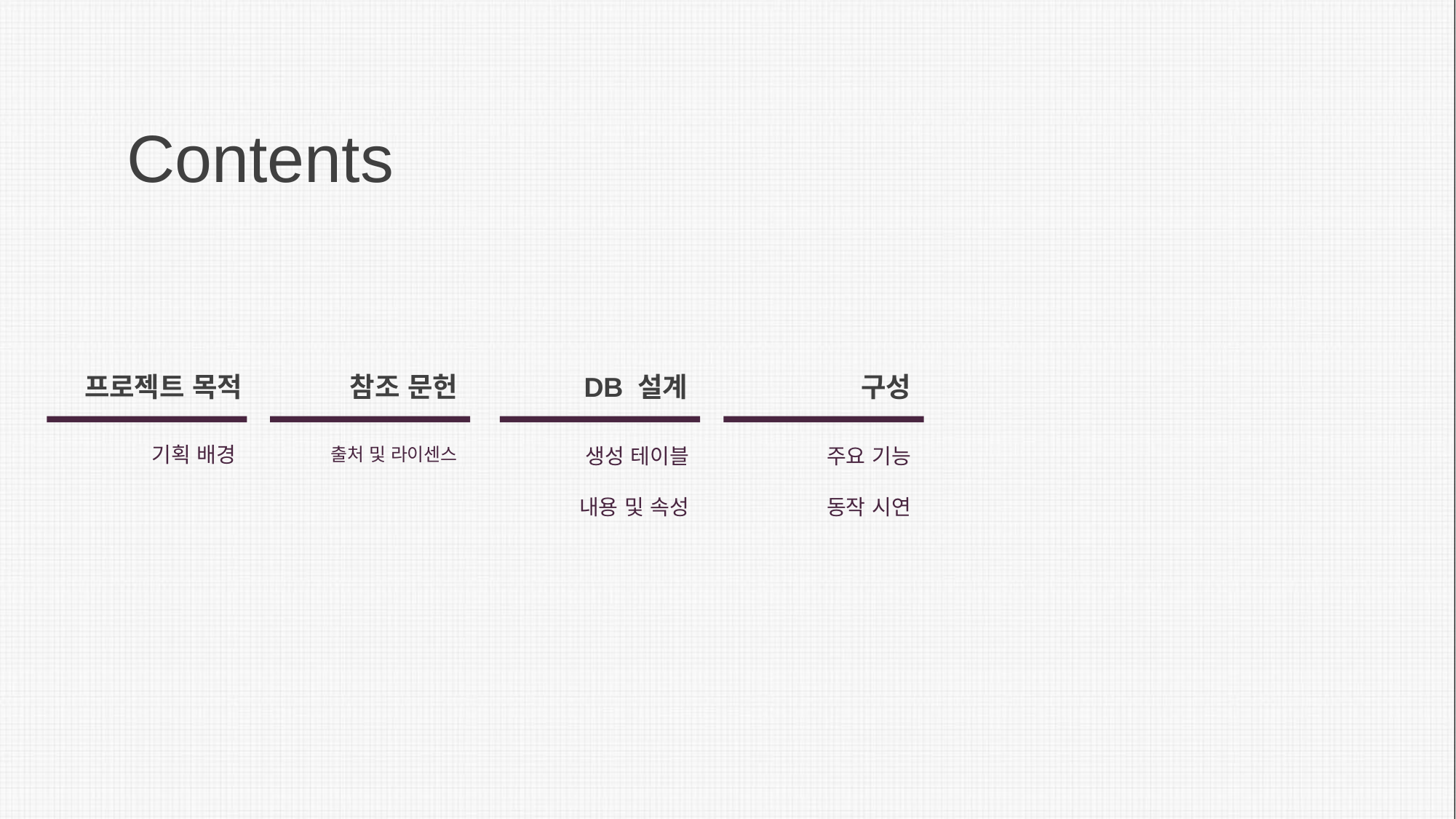

Contents
프로젝트 목적
참조 문헌

DB 설계

구성

기획 배경
출처 및 라이센스
주요 기능

동작 시연

생성 테이블

내용 및 속성